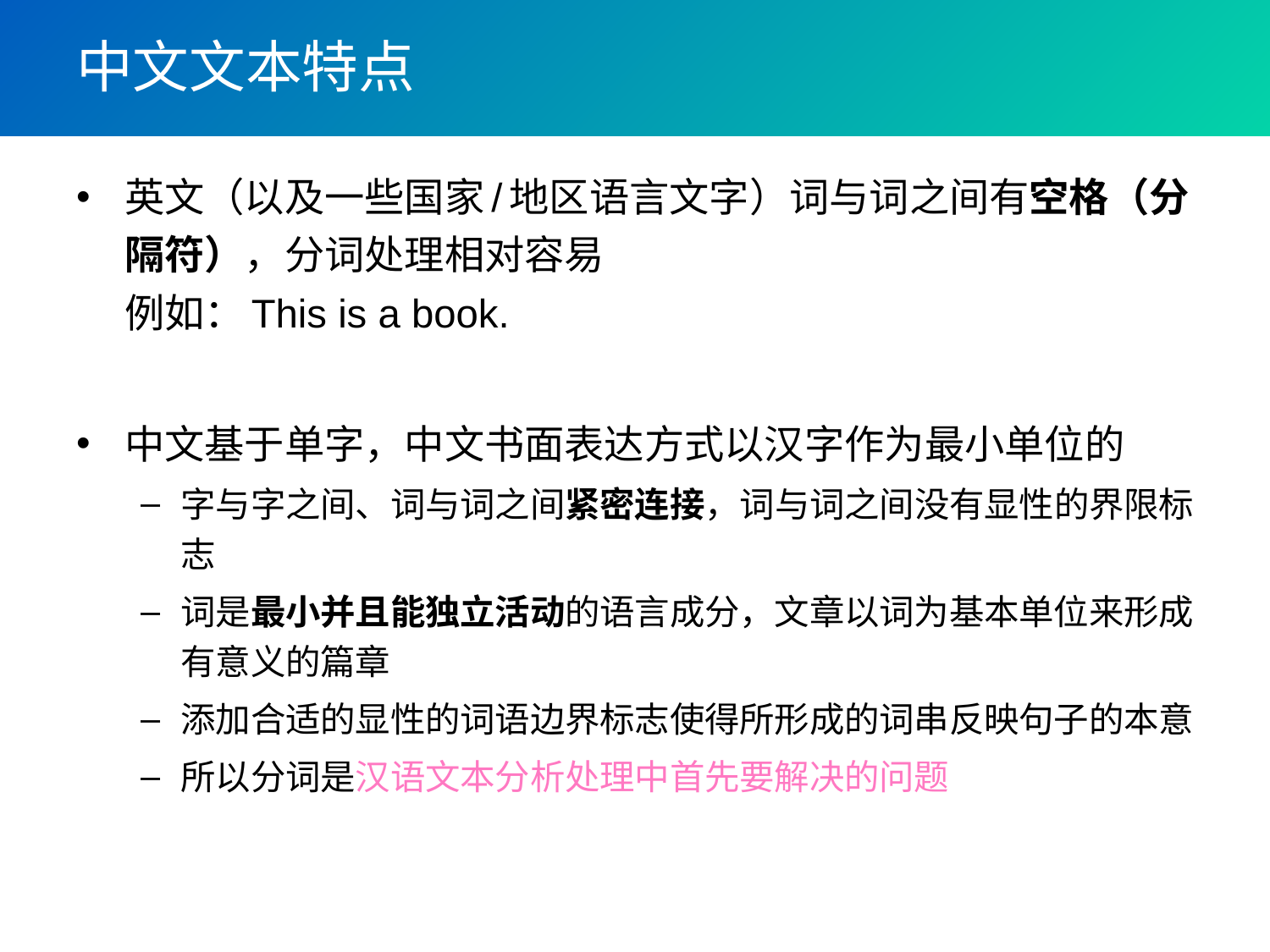

# 中文文本特点
英文（以及一些国家/地区语言文字）词与词之间有空格（分隔符），分词处理相对容易
例如：This is a book.

中文基于单字，中文书面表达方式以汉字作为最小单位的
字与字之间、词与词之间紧密连接，词与词之间没有显性的界限标志
词是最小并且能独立活动的语言成分，文章以词为基本单位来形成有意义的篇章
添加合适的显性的词语边界标志使得所形成的词串反映句子的本意
所以分词是汉语文本分析处理中首先要解决的问题